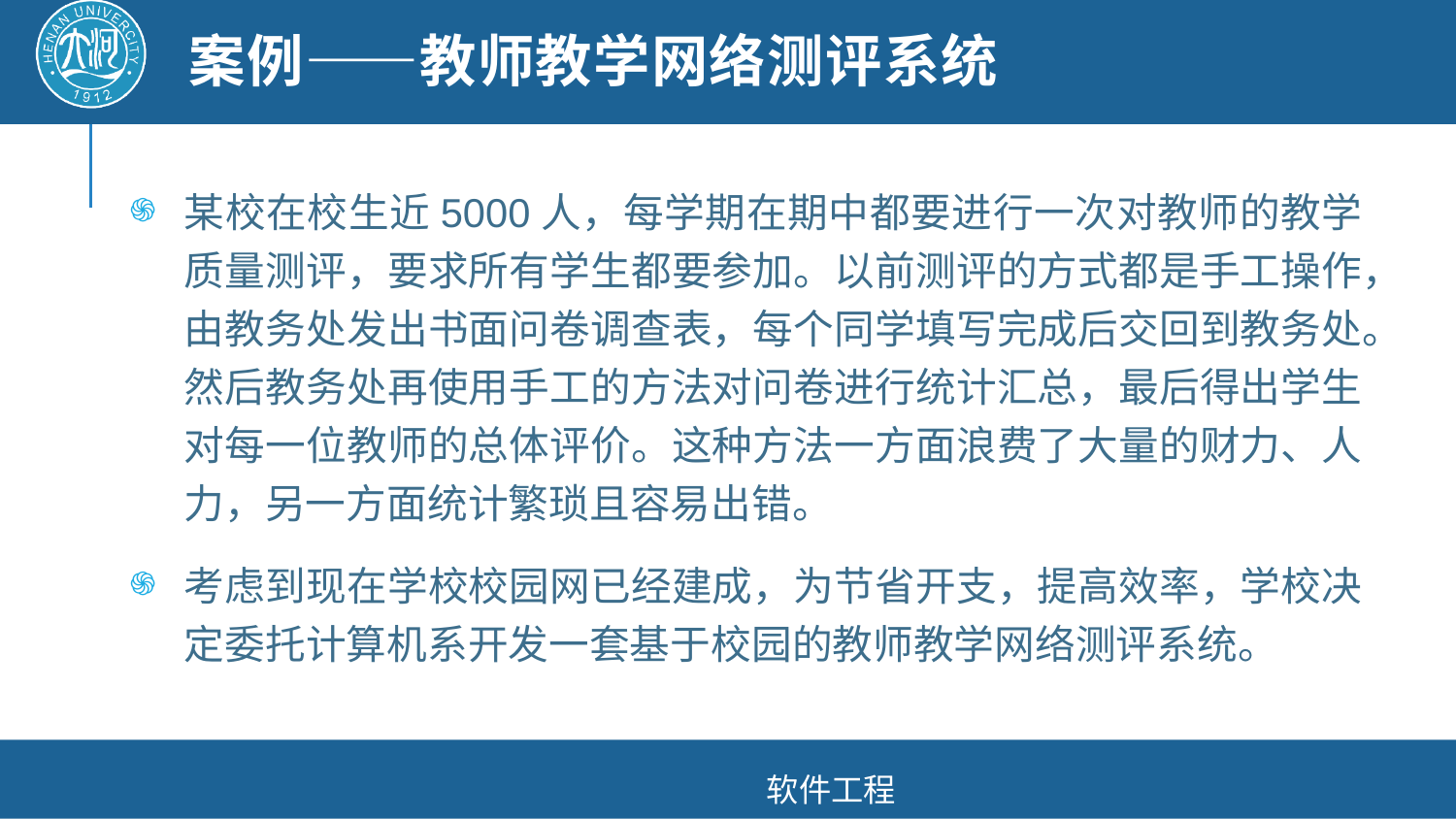

# 案例——教师教学网络测评系统
某校在校生近5000人，每学期在期中都要进行一次对教师的教学质量测评，要求所有学生都要参加。以前测评的方式都是手工操作，由教务处发出书面问卷调查表，每个同学填写完成后交回到教务处。然后教务处再使用手工的方法对问卷进行统计汇总，最后得出学生对每一位教师的总体评价。这种方法一方面浪费了大量的财力、人力，另一方面统计繁琐且容易出错。
考虑到现在学校校园网已经建成，为节省开支，提高效率，学校决定委托计算机系开发一套基于校园的教师教学网络测评系统。

软件工程
21